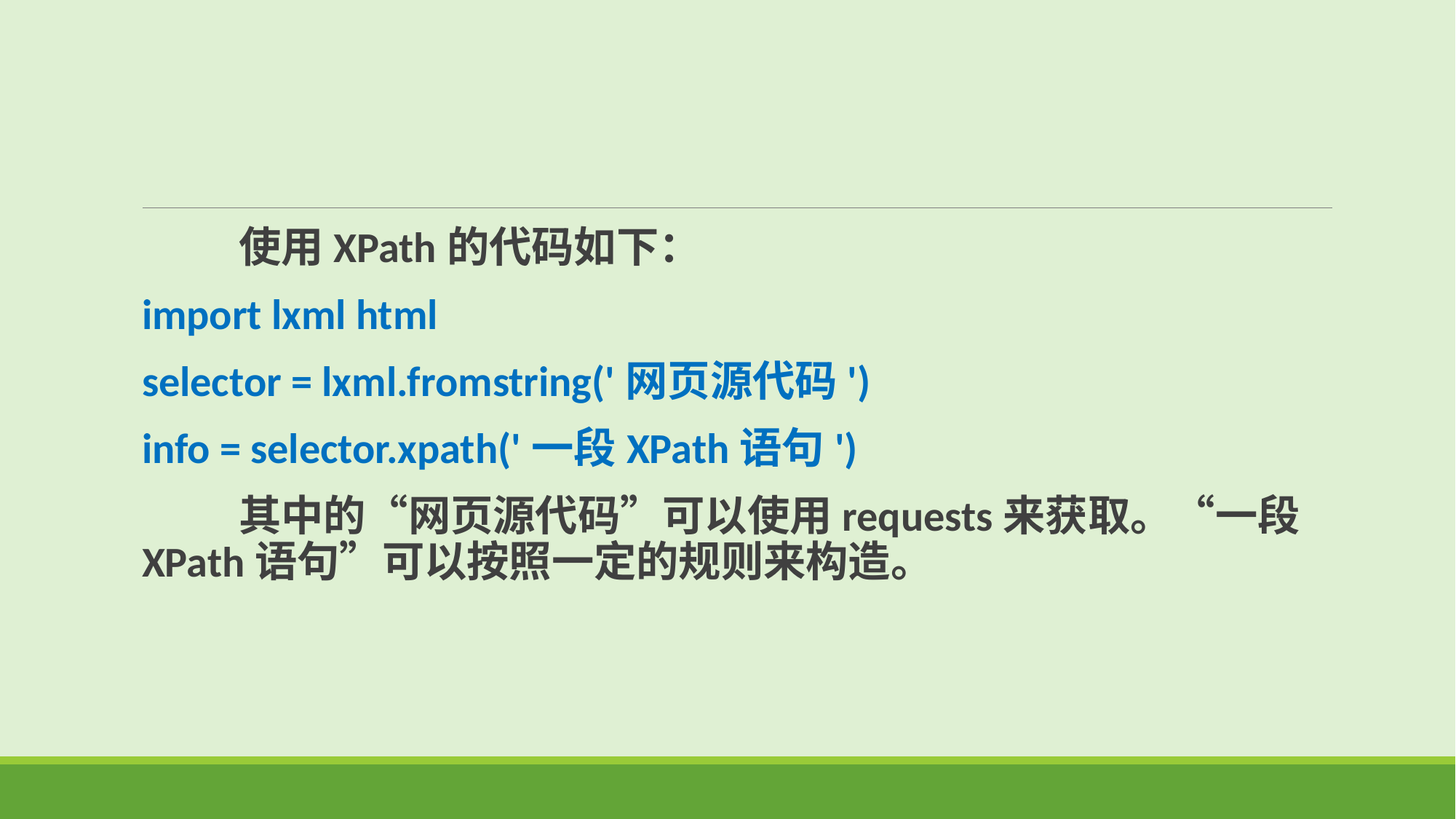

使用XPath的代码如下：
import lxml html
selector = lxml.fromstring('网页源代码')
info = selector.xpath('一段XPath语句')
         其中的“网页源代码”可以使用requests来获取。“一段XPath语句”可以按照一定的规则来构造。